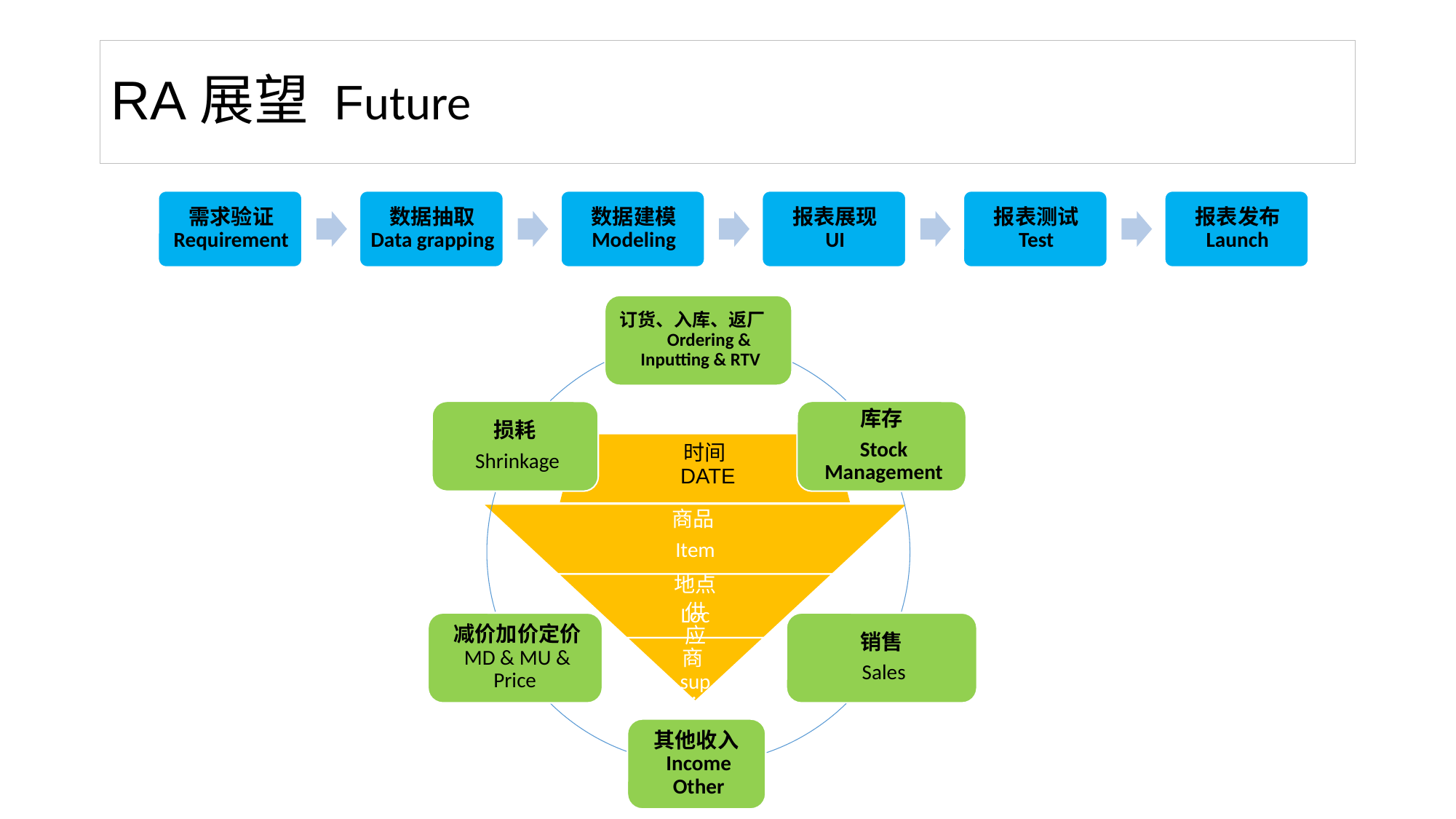

# RA展望 Future
需求验证
Requirement

数据抽取
Data grapping

数据建模
Modeling

报表展现
UI

报表测试
Test

报表发布
Launch
订货、入库、返厂        Ordering & Inputting & RTV
库存
Stock Management
销售
Sales
其他收入
Income Other
减价加价定价
MD & MU & Price
损耗
Shrinkage
时间
 DATE
商品
Item
地点
Loc
供应商supplier

9